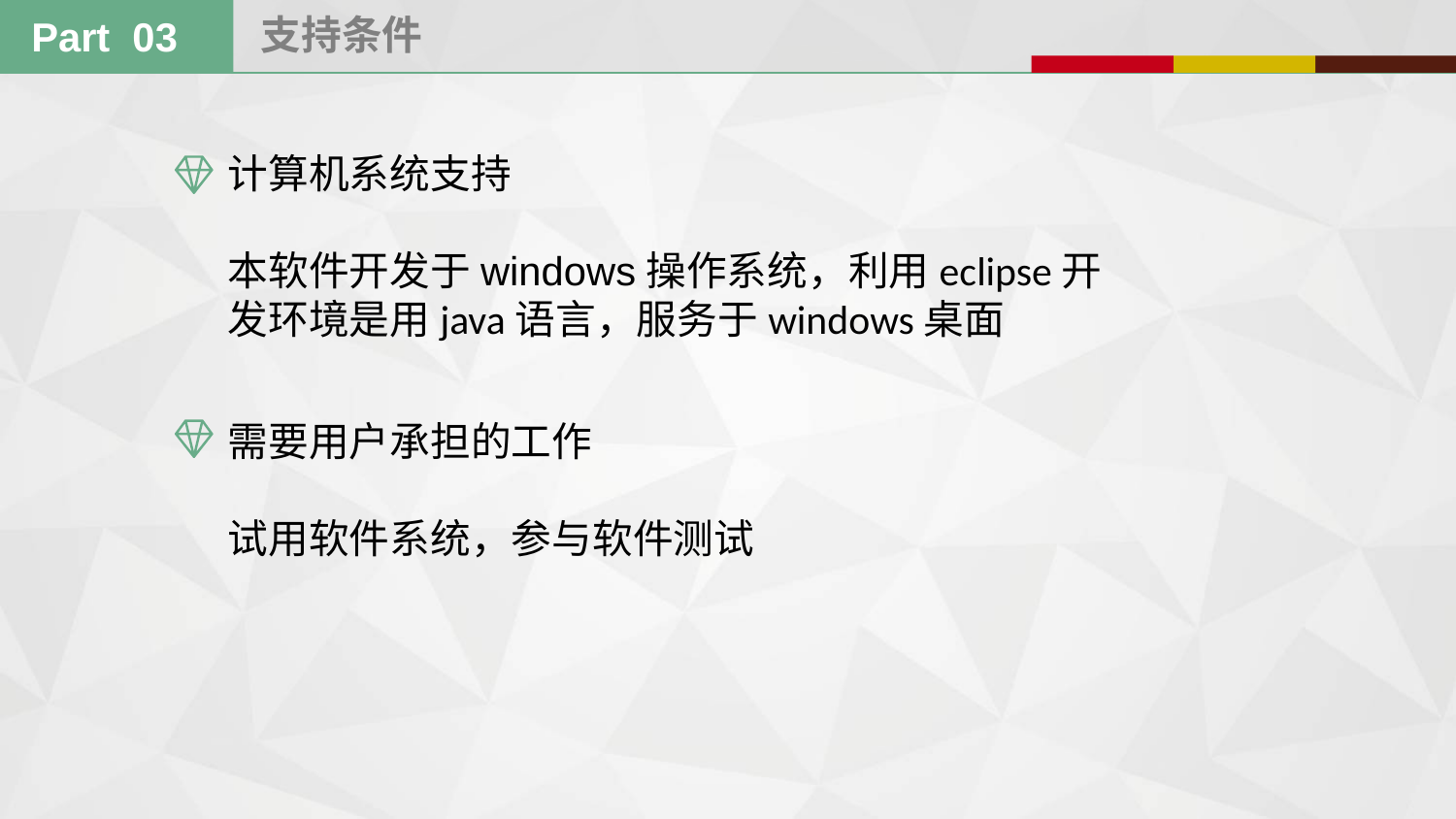

支持条件
Part  03

计算机系统支持 本软件开发于windows操作系统，利用eclipse开发环境是用java语言，服务于windows桌面

需要用户承担的工作

试用软件系统，参与软件测试